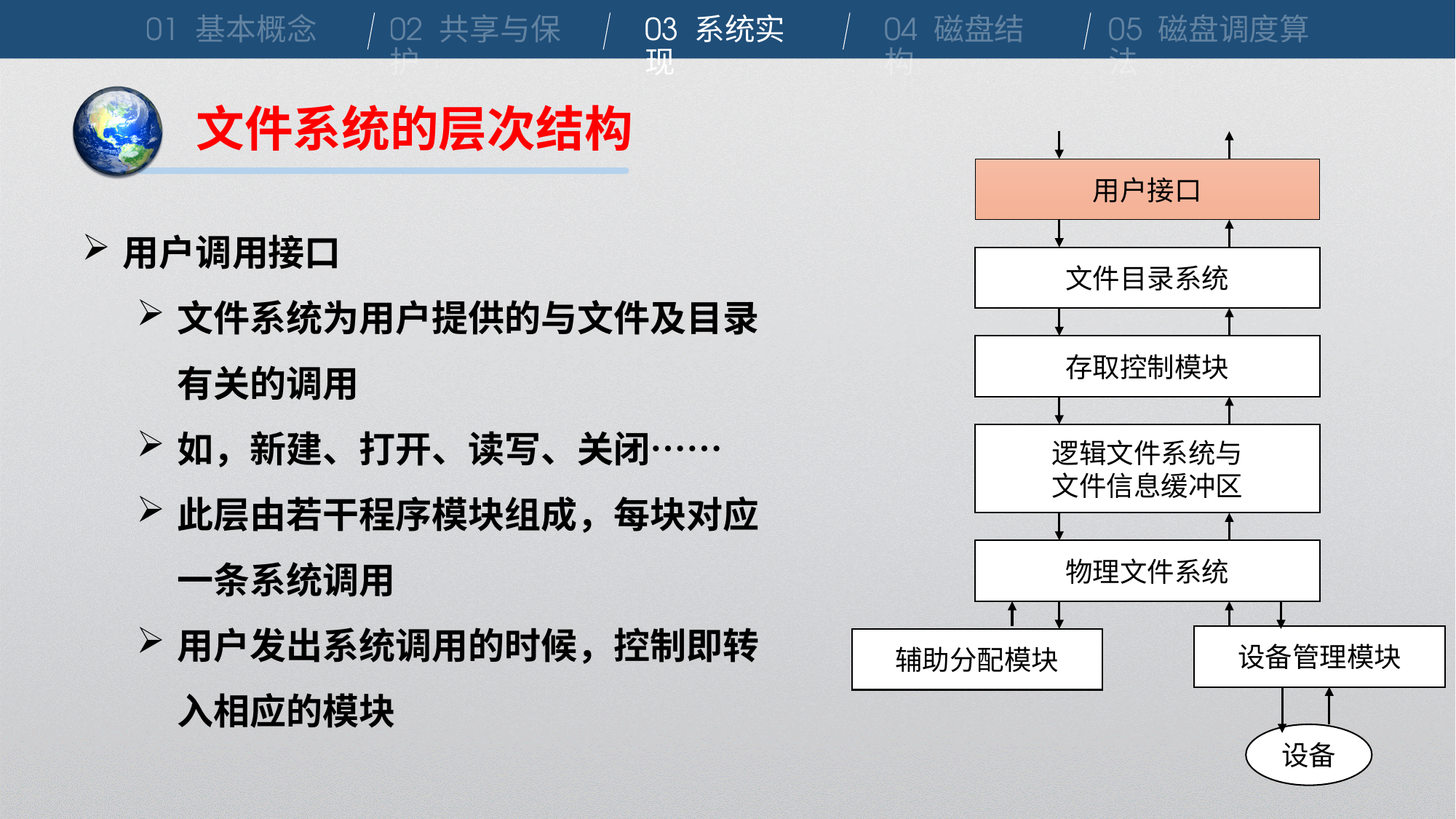

01 基本概念
02 共享与保护
03 系统实现
04 磁盘结构
05 磁盘调度算法
文件系统的层次结构
用户接口
文件目录系统
存取控制模块
逻辑文件系统与
文件信息缓冲区
物理文件系统
设备管理模块
辅助分配模块
设备
用户调用接口
文件系统为用户提供的与文件及目录有关的调用
如，新建、打开、读写、关闭……
此层由若干程序模块组成，每块对应一条系统调用
用户发出系统调用的时候，控制即转入相应的模块